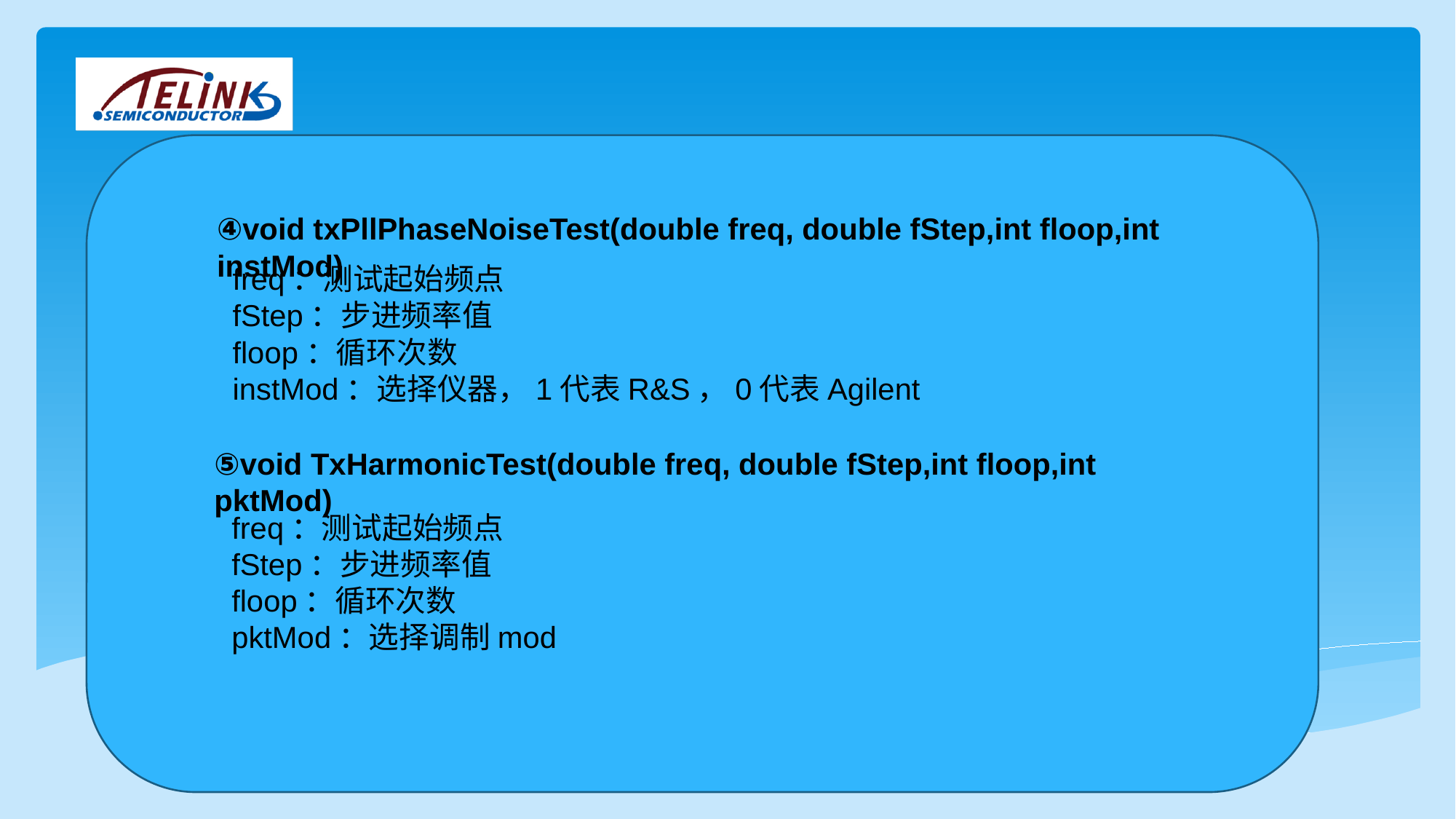

④void txPllPhaseNoiseTest(double freq, double fStep,int floop,int instMod)
freq：测试起始频点
fStep：步进频率值
floop：循环次数
instMod：选择仪器，1代表R&S，0代表Agilent
⑤void TxHarmonicTest(double freq, double fStep,int floop,int pktMod)
freq：测试起始频点
fStep：步进频率值
floop：循环次数
pktMod：选择调制mod